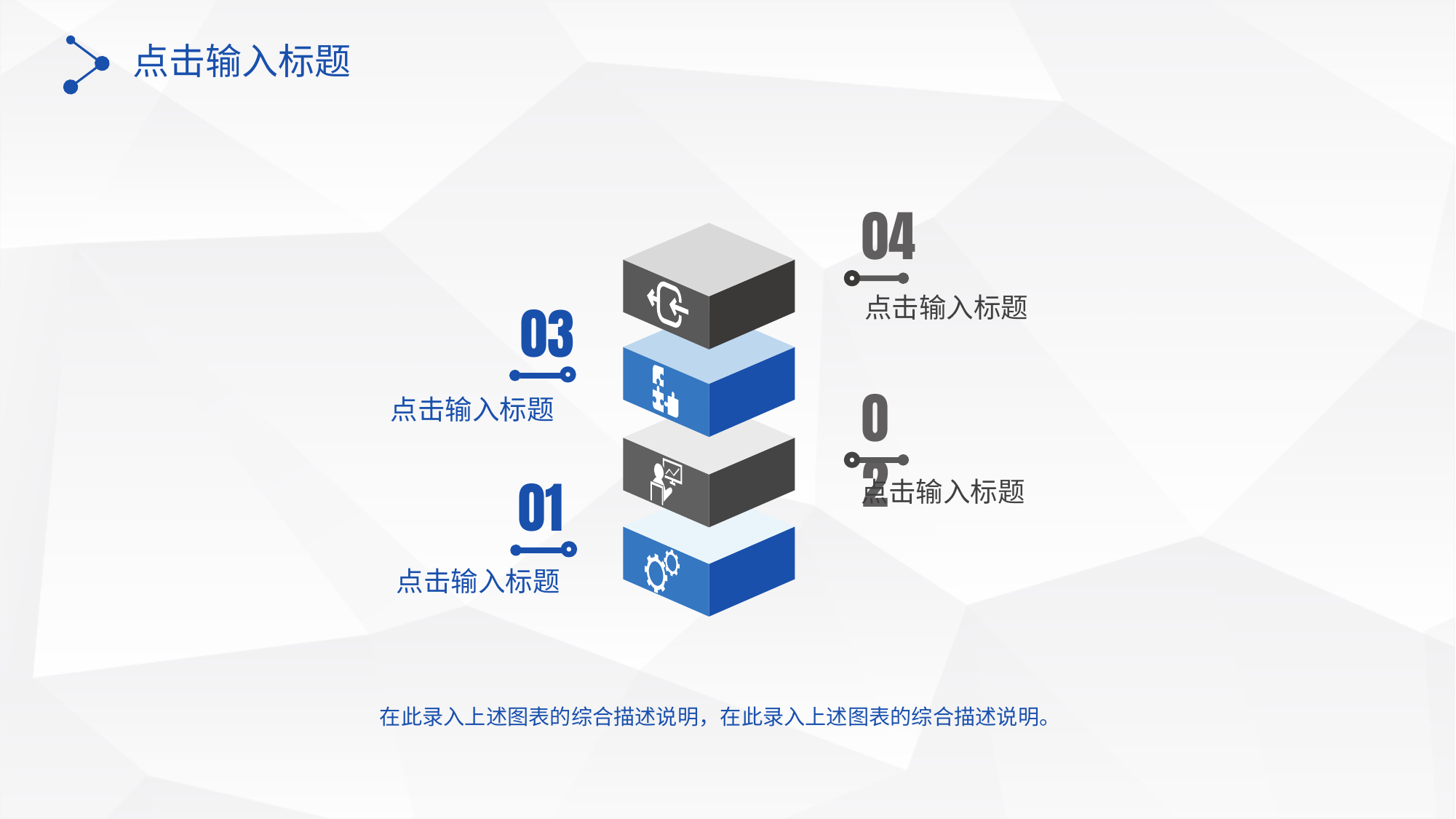

点击输入标题

04

点击输入标题
03

02
点击输入标题

01
点击输入标题

点击输入标题
在此录入上述图表的综合描述说明，在此录入上述图表的综合描述说明。